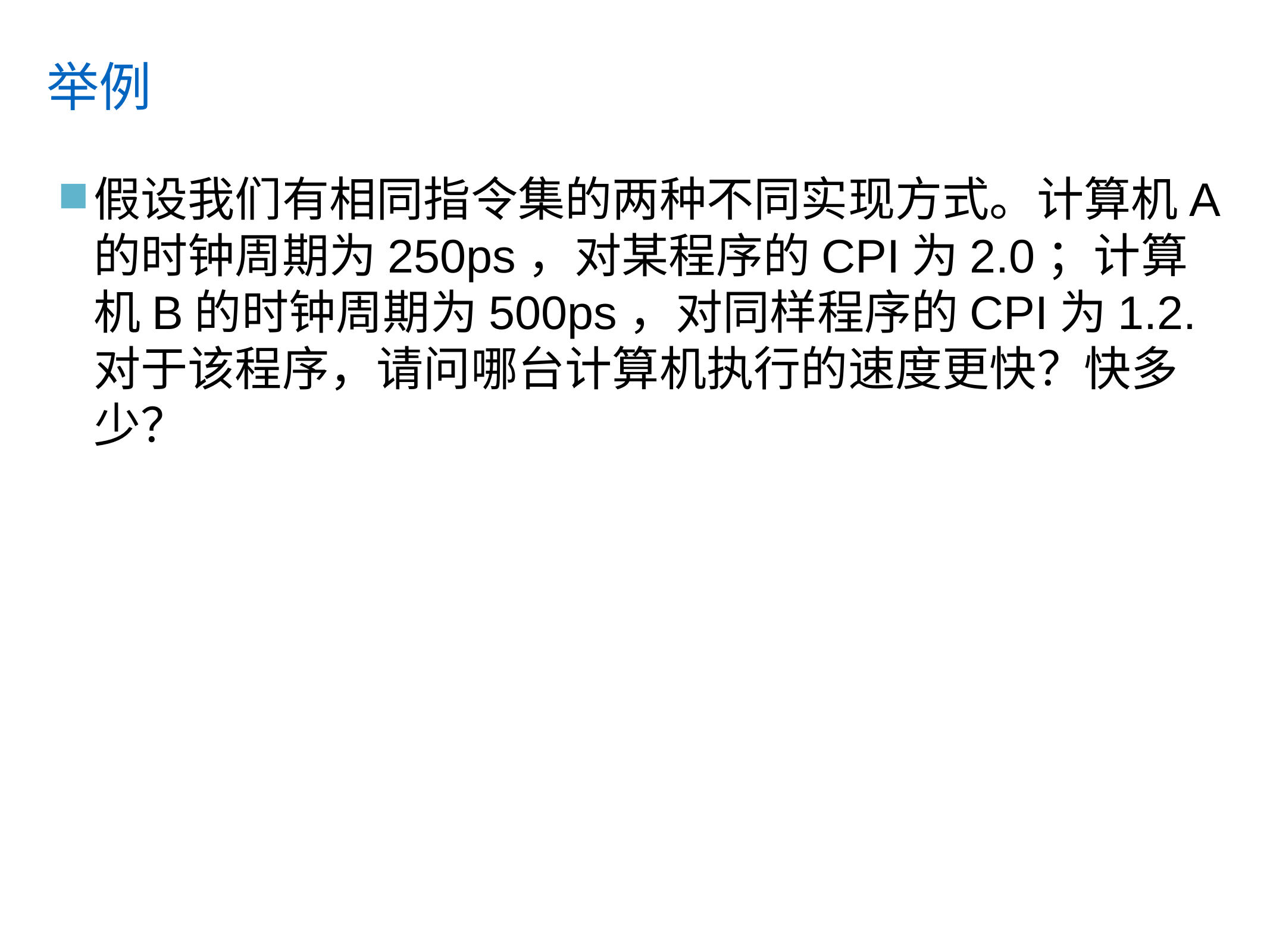

# 举例
假设我们有相同指令集的两种不同实现方式。计算机A的时钟周期为250ps，对某程序的CPI为2.0；计算机B的时钟周期为500ps，对同样程序的CPI为1.2.对于该程序，请问哪台计算机执行的速度更快？快多少？
54